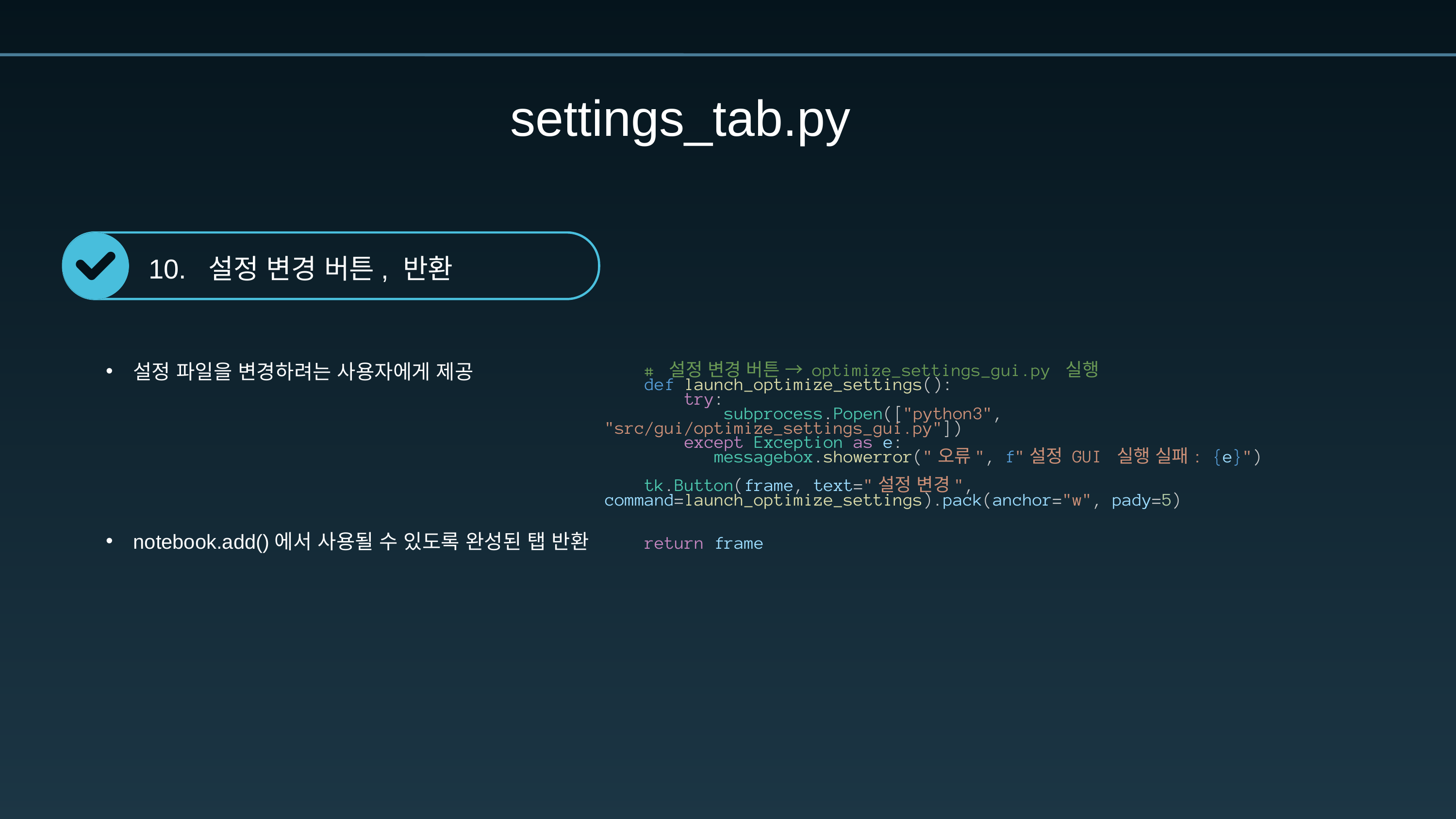

settings_tab.py

10.  설정 변경 버튼, 반환
설정 파일을 변경하려는 사용자에게 제공

notebook.add()에서 사용될 수 있도록 완성된 탭 반환
    # 설정 변경 버튼 → optimize_settings_gui.py 실행
    def launch_optimize_settings():
        try:
            subprocess.Popen(["python3", "src/gui/optimize_settings_gui.py"])
        except Exception as e:
           messagebox.showerror("오류", f"설정 GUI 실행 실패: {e}")
    tk.Button(frame, text="설정 변경", command=launch_optimize_settings).pack(anchor="w", pady=5)
    return frame